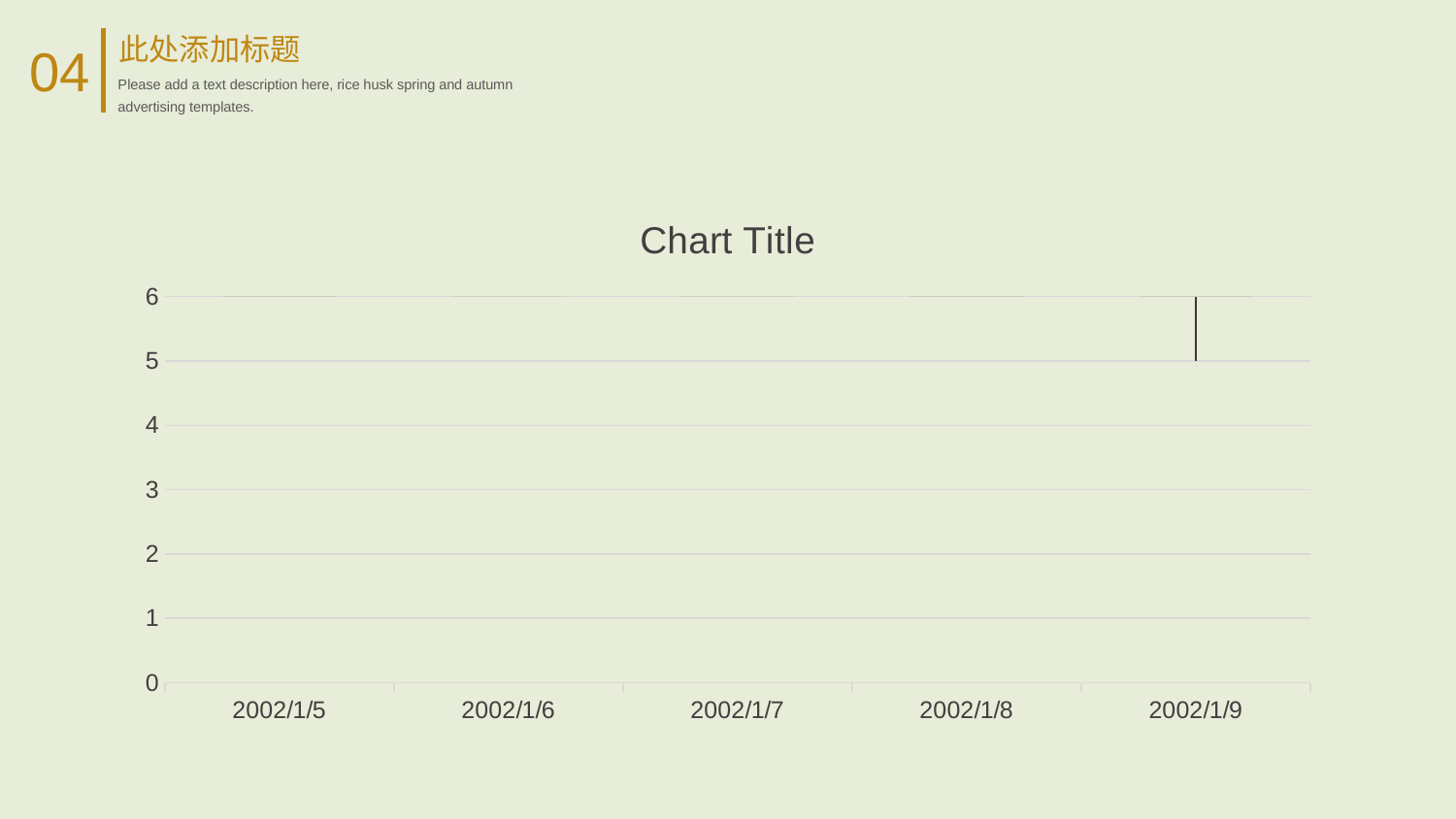

此处添加标题
Please add a text description here, rice husk spring and autumn advertising templates.
04

[unsupported chart]